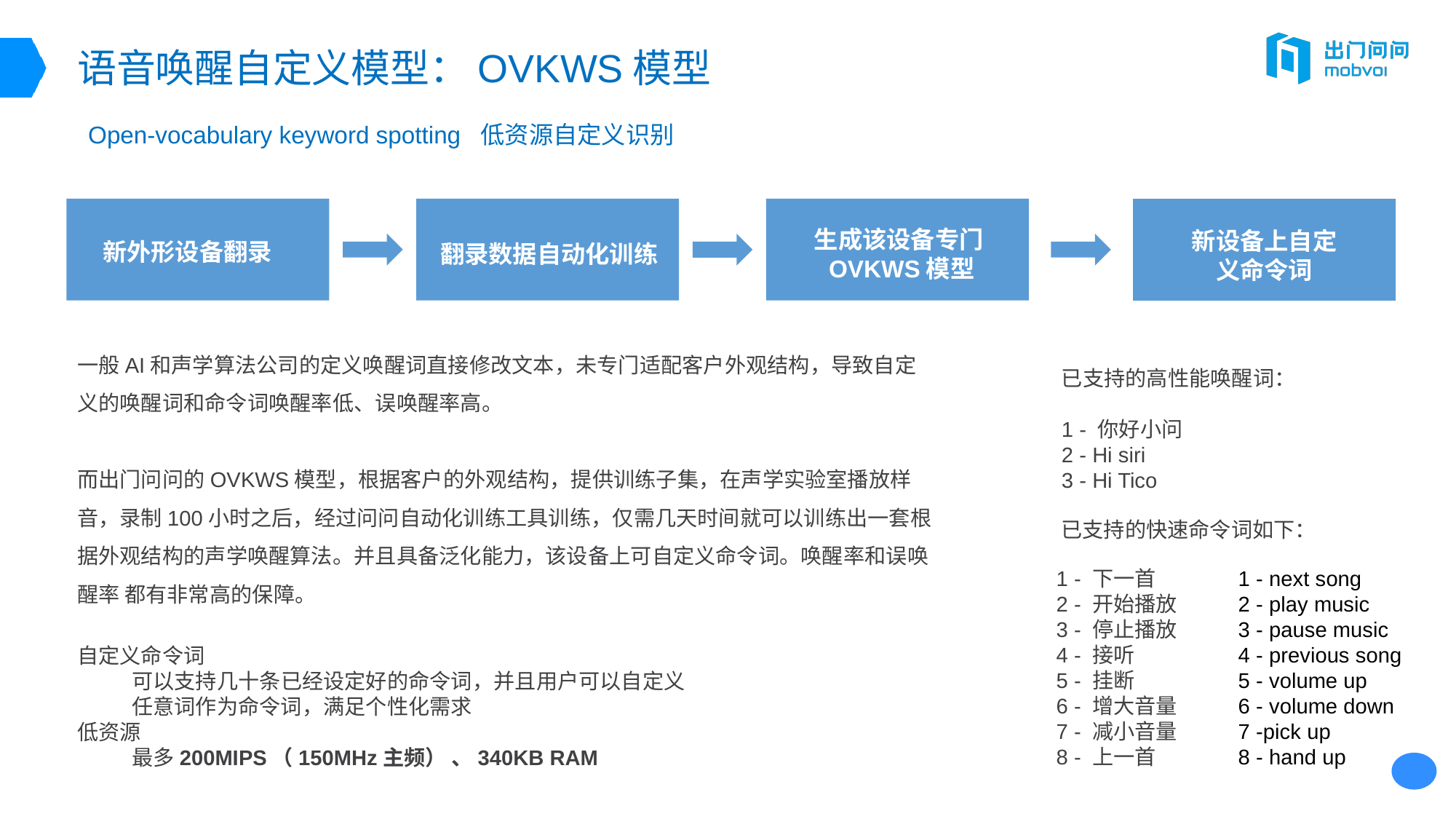

# 语音唤醒自定义模型：OVKWS模型
Open-vocabulary keyword spotting  低资源自定义识别

生成该设备专门OVKWS模型
新设备上自定义命令词
新外形设备翻录

翻录数据自动化训练

一般AI和声学算法公司的定义唤醒词直接修改文本，未专门适配客户外观结构，导致自定义的唤醒词和命令词唤醒率低、误唤醒率高。

而出门问问的OVKWS模型，根据客户的外观结构，提供训练子集，在声学实验室播放样音，录制100小时之后，经过问问自动化训练工具训练，仅需几天时间就可以训练出一套根据外观结构的声学唤醒算法。并且具备泛化能力，该设备上可自定义命令词。唤醒率和误唤醒率 都有非常高的保障。
已支持的高性能唤醒词：

1 - 你好小问
2 - Hi siri
3 - Hi Tico
已支持的快速命令词如下：
1 - 下一首
2 - 开始播放
3 - 停止播放
4 - 接听
5 - 挂断
6 - 增大音量
7 - 减小音量
8 - 上一首
1 - next song
2 - play music
3 - pause music
4 - previous song
5 - volume up
6 - volume down
7 -pick up
8 - hand up
自定义命令词
可以支持几十条已经设定好的命令词，并且用户可以自定义任意词作为命令词，满足个性化需求
低资源
最多200MIPS（150MHz主频） 、340KB RAM
10